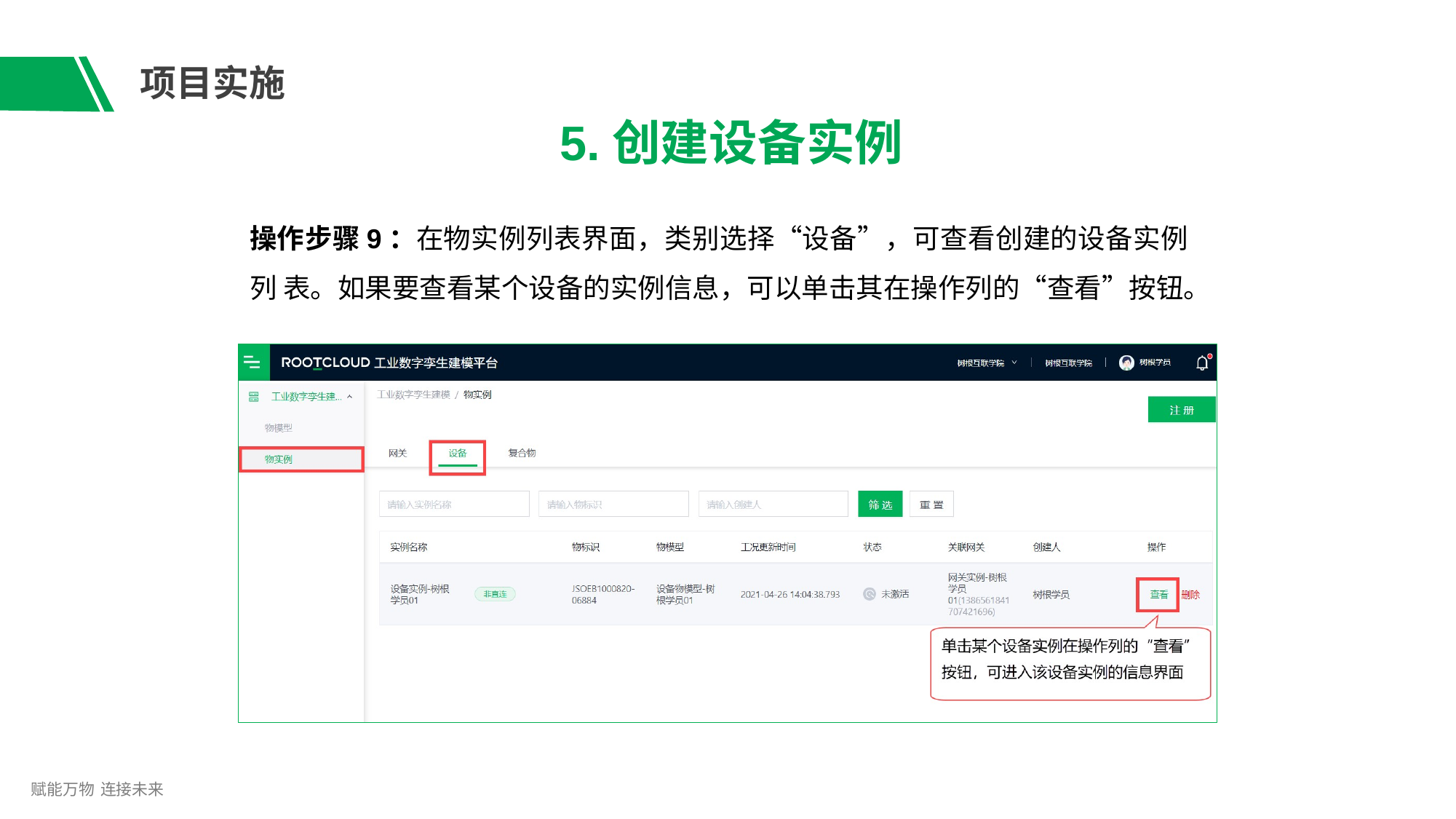

# 项目实施
5.创建设备实例
操作步骤9：在物实例列表界面，类别选择“设备”，可查看创建的设备实例列 表。如果要查看某个设备的实例信息，可以单击其在操作列的“查看”按钮。

赋能万物 连接未来